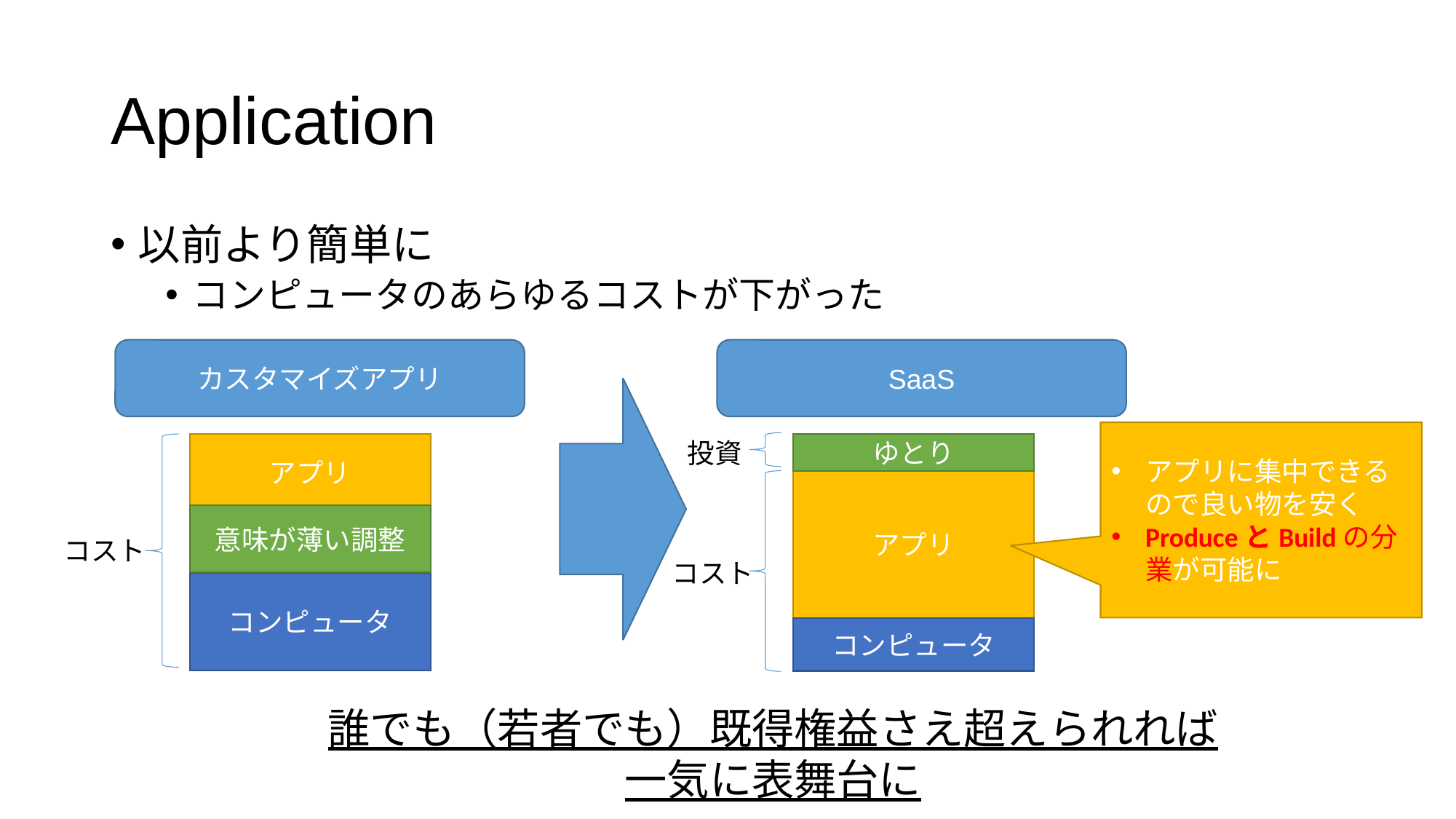

# Application
以前より簡単に
コンピュータのあらゆるコストが下がった
カスタマイズアプリ
SaaS

アプリに集中できるので良い物を安く
ProduceとBuildの分業が可能に
投資

ゆとり
アプリ

アプリ
意味が薄い調整
コスト
コスト
コンピュータ
コンピュータ
誰でも（若者でも）既得権益さえ超えられれば
一気に表舞台に